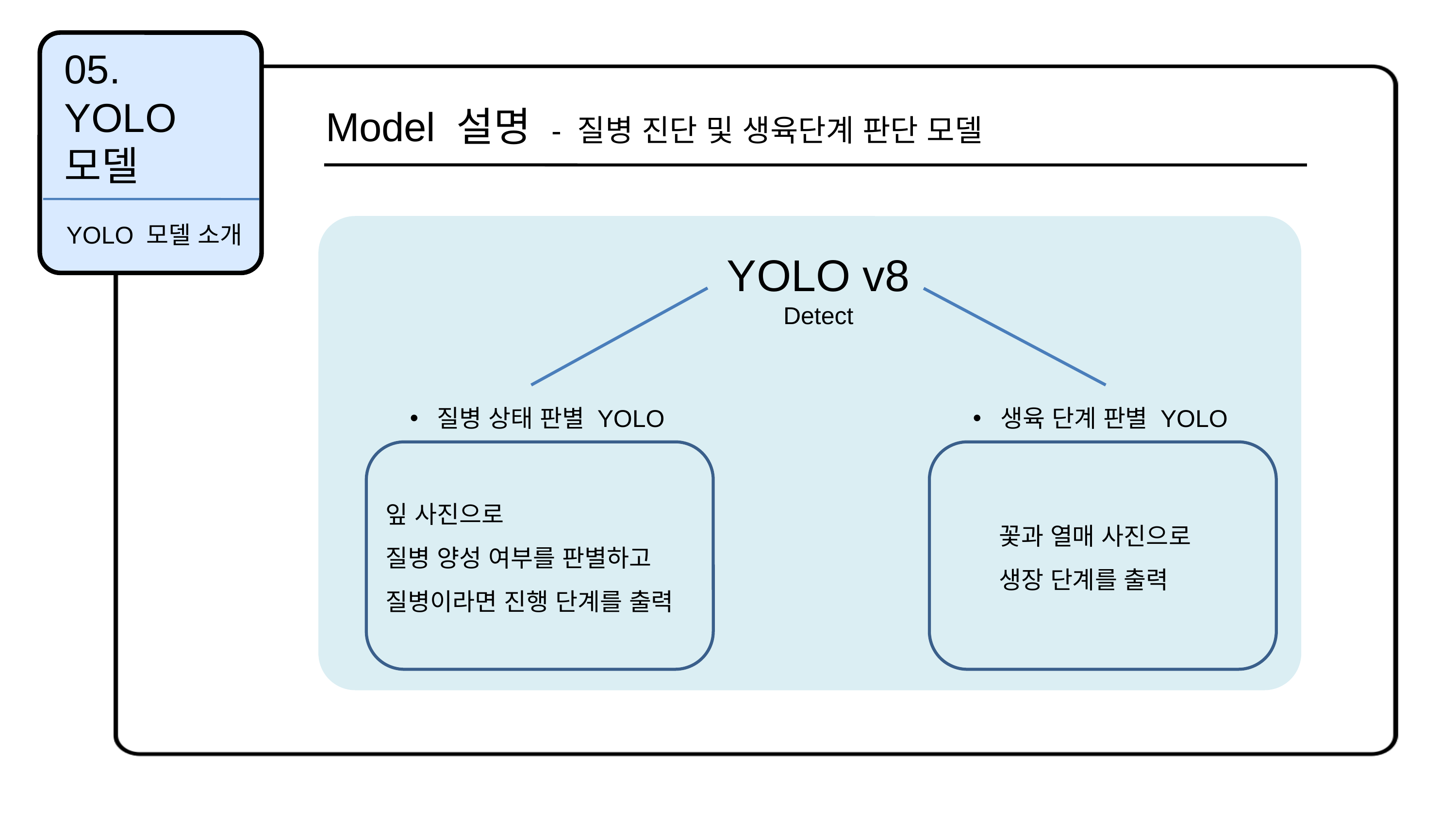

05.
YOLO
모델
Model 설명 - 질병 진단 및 생육단계 판단 모델
YOLO 모델 소개

YOLO v8
Detect
질병 상태 판별 YOLO
생육 단계 판별 YOLO

잎 사진으로
질병 양성 여부를 판별하고 질병이라면 진행 단계를 출력
꽃과 열매 사진으로
생장 단계를 출력